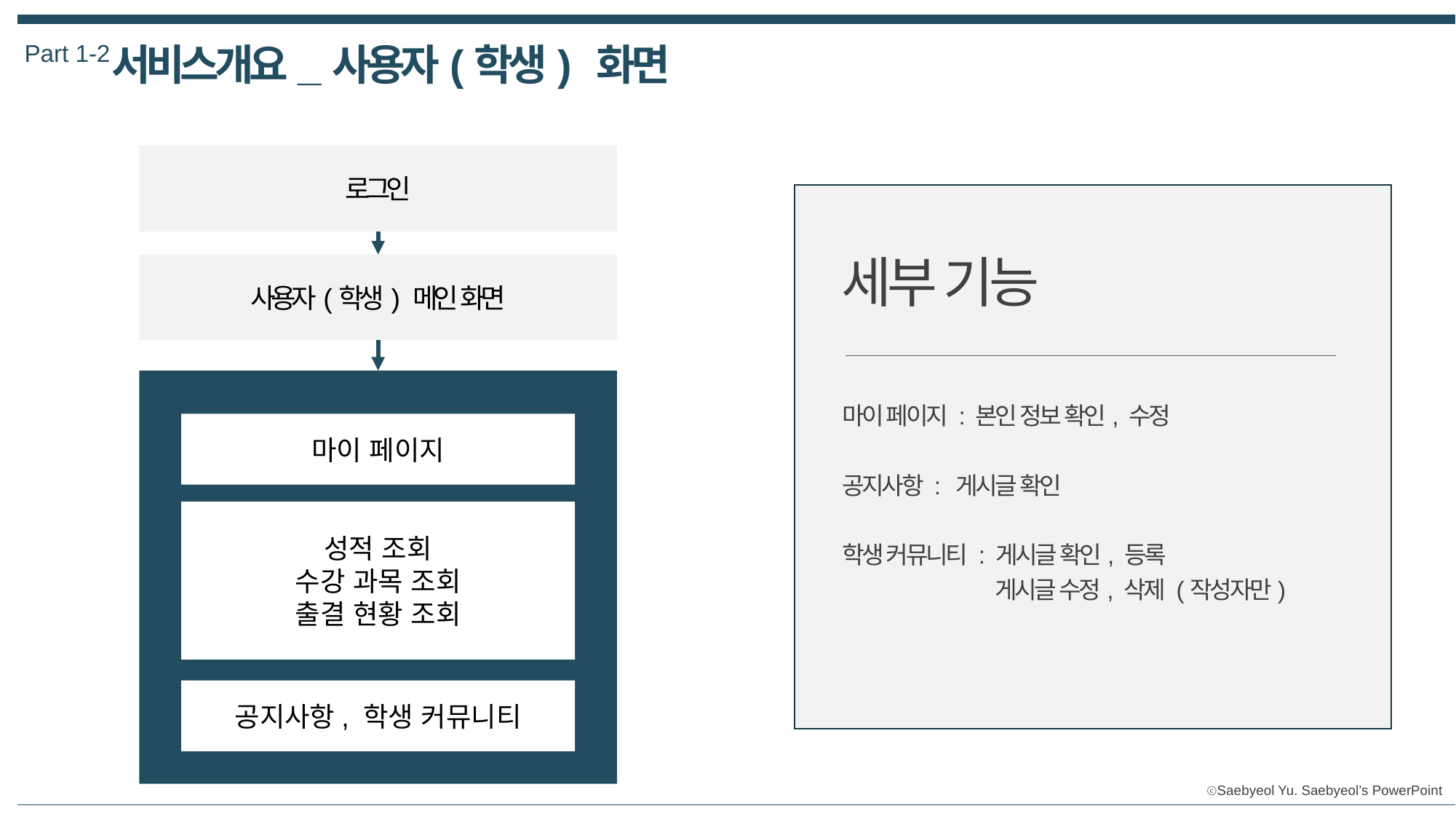

Part 1-2
서비스개요_사용자(학생)  화면

로그인

세부 기능

사용자(학생)  메인  화면

마이 페이지 : 본인 정보 확인, 수정

공지사항 :  게시글 확인

학생 커뮤니티 : 게시글 확인, 등록
	        게시글 수정, 삭제 (작성자만)
마이 페이지
성적 조회
수강 과목 조회
출결 현황 조회
공지사항, 학생 커뮤니티